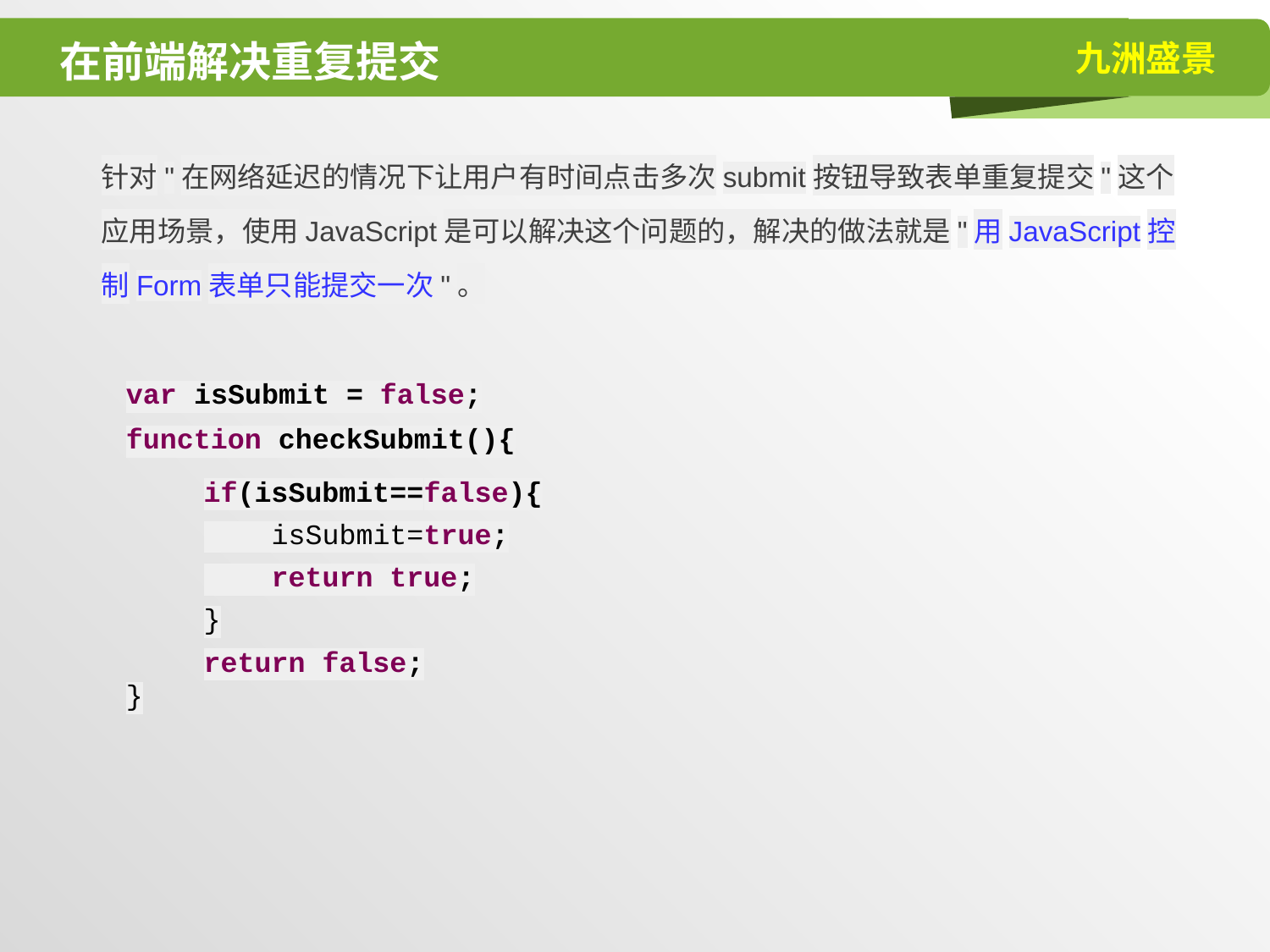

# 在前端解决重复提交
针对"在网络延迟的情况下让用户有时间点击多次submit按钮导致表单重复提交"这个应用场景，使用JavaScript是可以解决这个问题的，解决的做法就是"用JavaScript控制Form表单只能提交一次"。

var isSubmit = false;
function checkSubmit(){
if(isSubmit==false){
    isSubmit=true;
    return true;
}
return false;
}